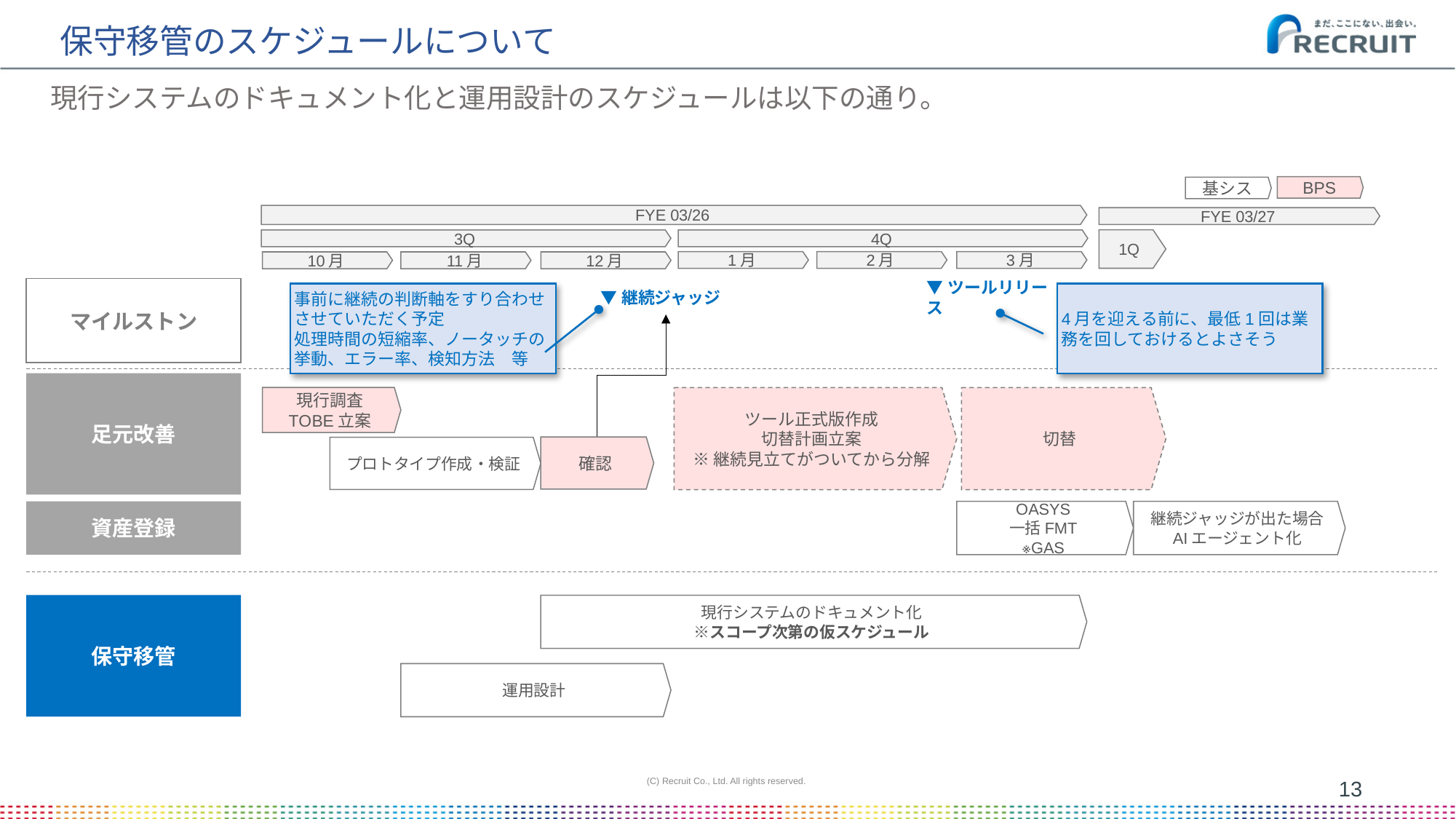

# 保守移管のスケジュールについて
現行システムのドキュメント化と運用設計のスケジュールは以下の通り。
BPS
基シス
FYE 03/26
3Q
4Q
1月
2月
3月
10月
11月
12月
FYE 03/27
1Q
マイルストン
▼継続ジャッジ
▼ツールリリース
事前に継続の判断軸をすり合わせさせていただく予定
処理時間の短縮率、ノータッチの挙動、エラー率、検知方法　等
4月を迎える前に、最低1回は業務を回しておけるとよさそう
足元改善
現行調査
TOBE立案
ツール正式版作成
切替計画立案
※継続見立てがついてから分解
切替
確認
プロトタイプ作成・検証
資産登録
OASYS
一括FMT
※GAS
継続ジャッジが出た場合
AIエージェント化
保守移管
現行システムのドキュメント化
※スコープ次第の仮スケジュール
運用設計
(C) Recruit Co., Ltd. All rights reserved.